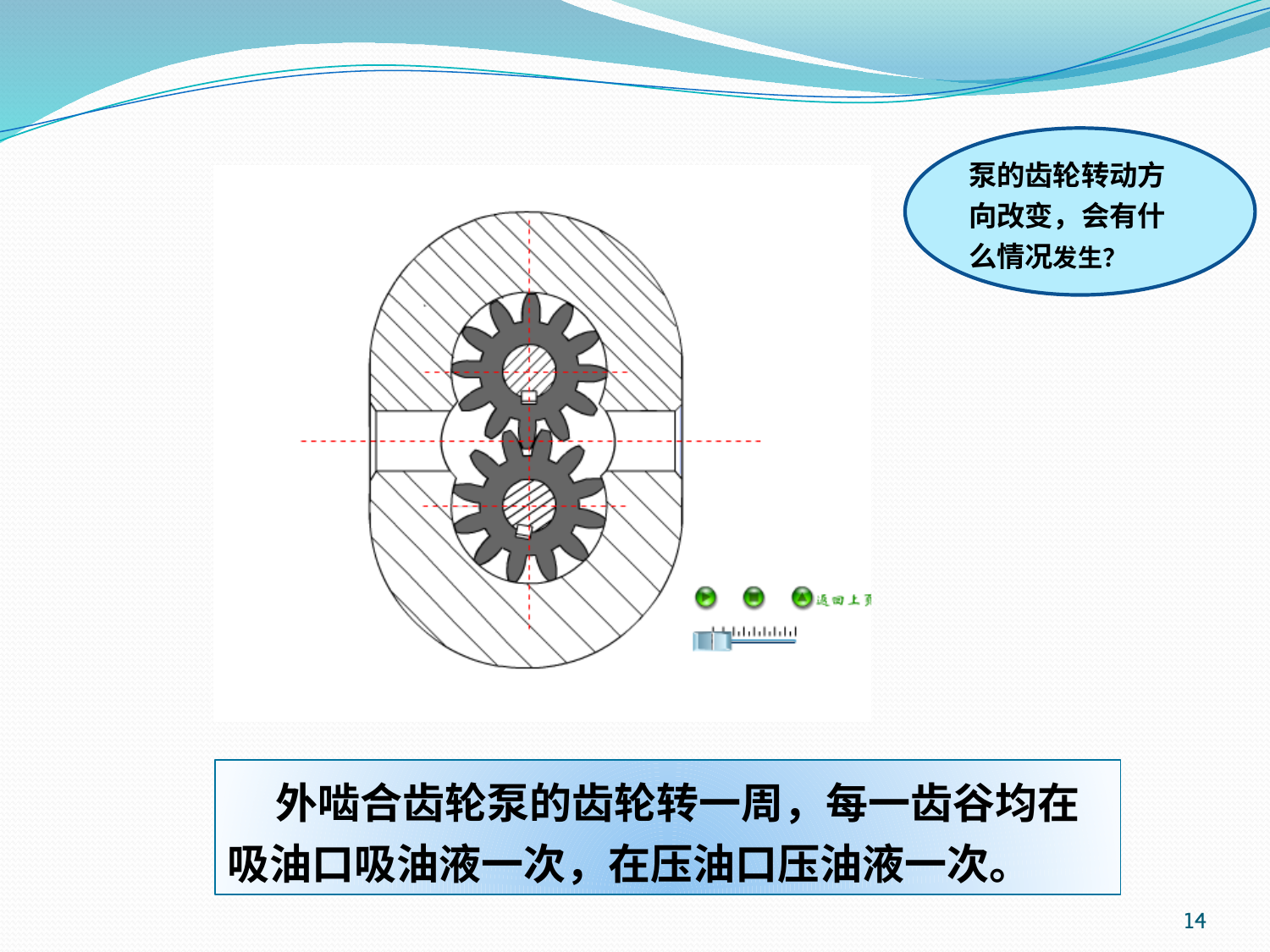

泵的齿轮转动方向改变，会有什么情况发生？
    外啮合齿轮泵的齿轮转一周，每一齿谷均在吸油口吸油液一次，在压油口压油液一次。
14